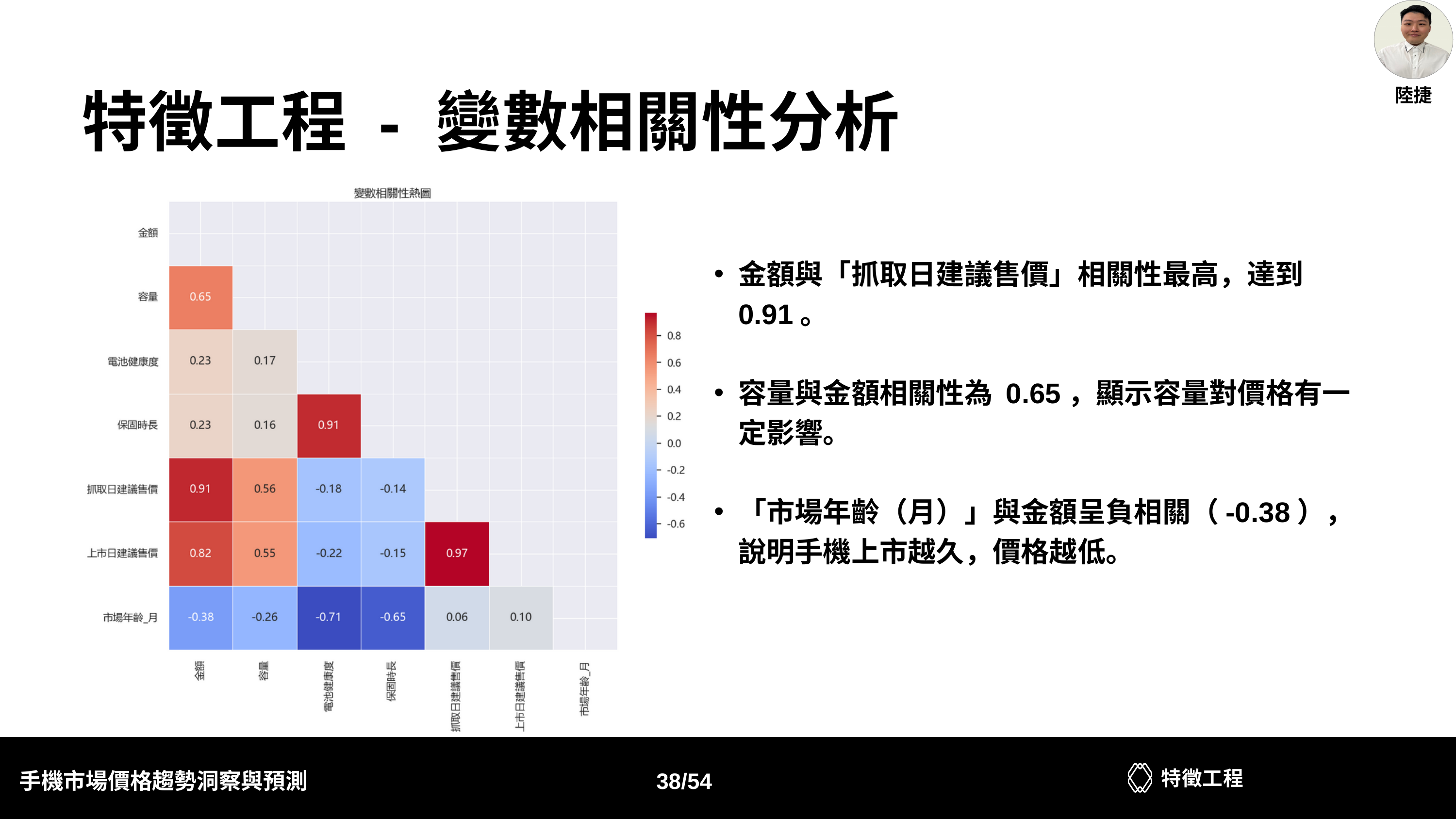

陸捷
特徵工程 - 變數相關性分析

金額與「抓取日建議售價」相關性最高，達到 0.91。

容量與金額相關性為 0.65，顯示容量對價格有一定影響。

「市場年齡（月）」與金額呈負相關（-0.38），說明手機上市越久，價格越低。

特徵工程